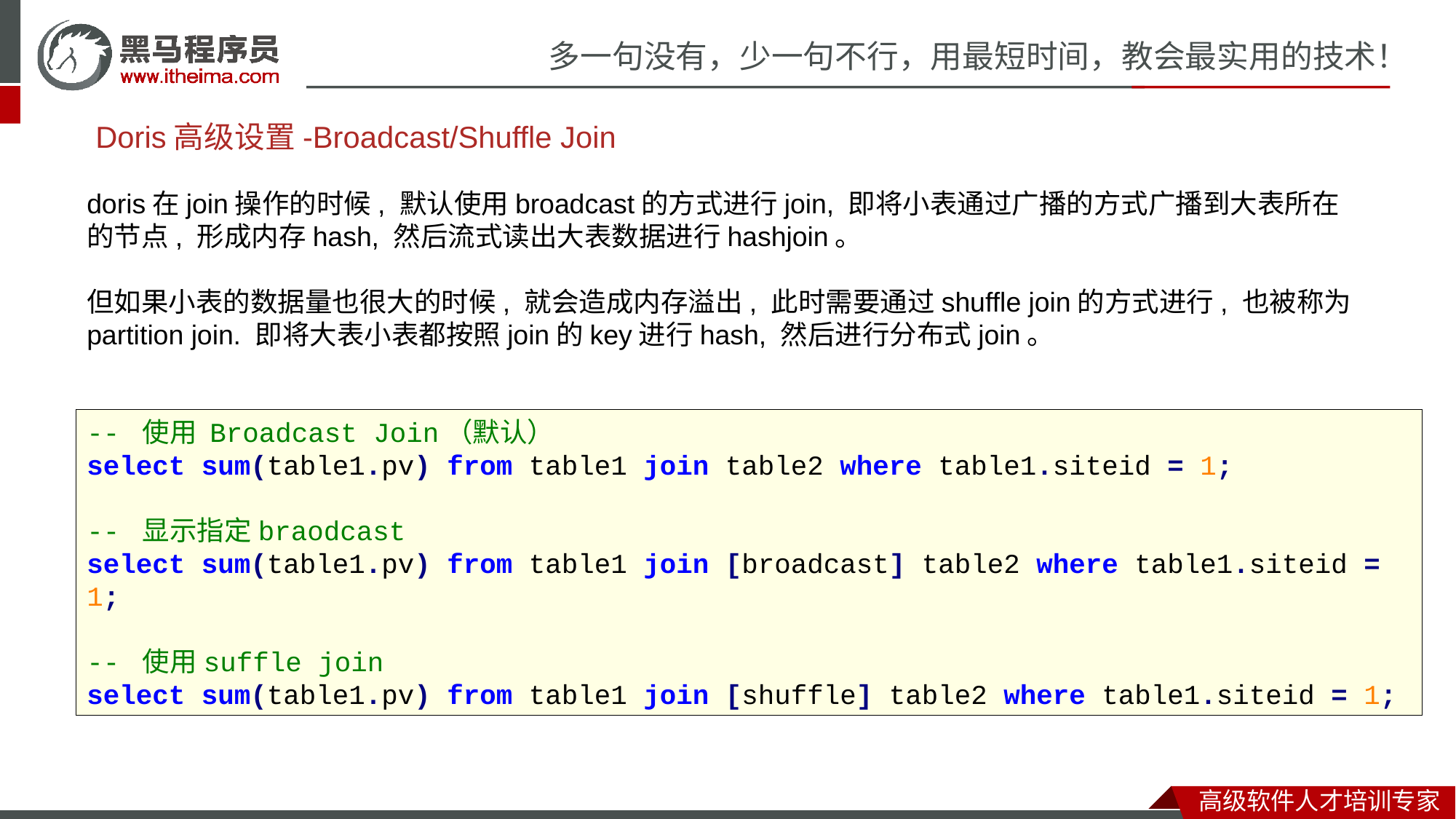

# Doris高级设置-Broadcast/Shuffle Join

doris在join操作的时候, 默认使用broadcast的方式进行join, 即将小表通过广播的方式广播到大表所在的节点, 形成内存hash, 然后流式读出大表数据进行hashjoin。

但如果小表的数据量也很大的时候, 就会造成内存溢出, 此时需要通过shuffle join的方式进行, 也被称为partition join. 即将大表小表都按照join的key进行hash, 然后进行分布式join。
-- 使用 Broadcast Join（默认）
select sum(table1.pv) from table1 join table2 where table1.siteid = 1;

-- 显示指定braodcast
select sum(table1.pv) from table1 join [broadcast] table2 where table1.siteid = 1;

-- 使用suffle join
select sum(table1.pv) from table1 join [shuffle] table2 where table1.siteid = 1;